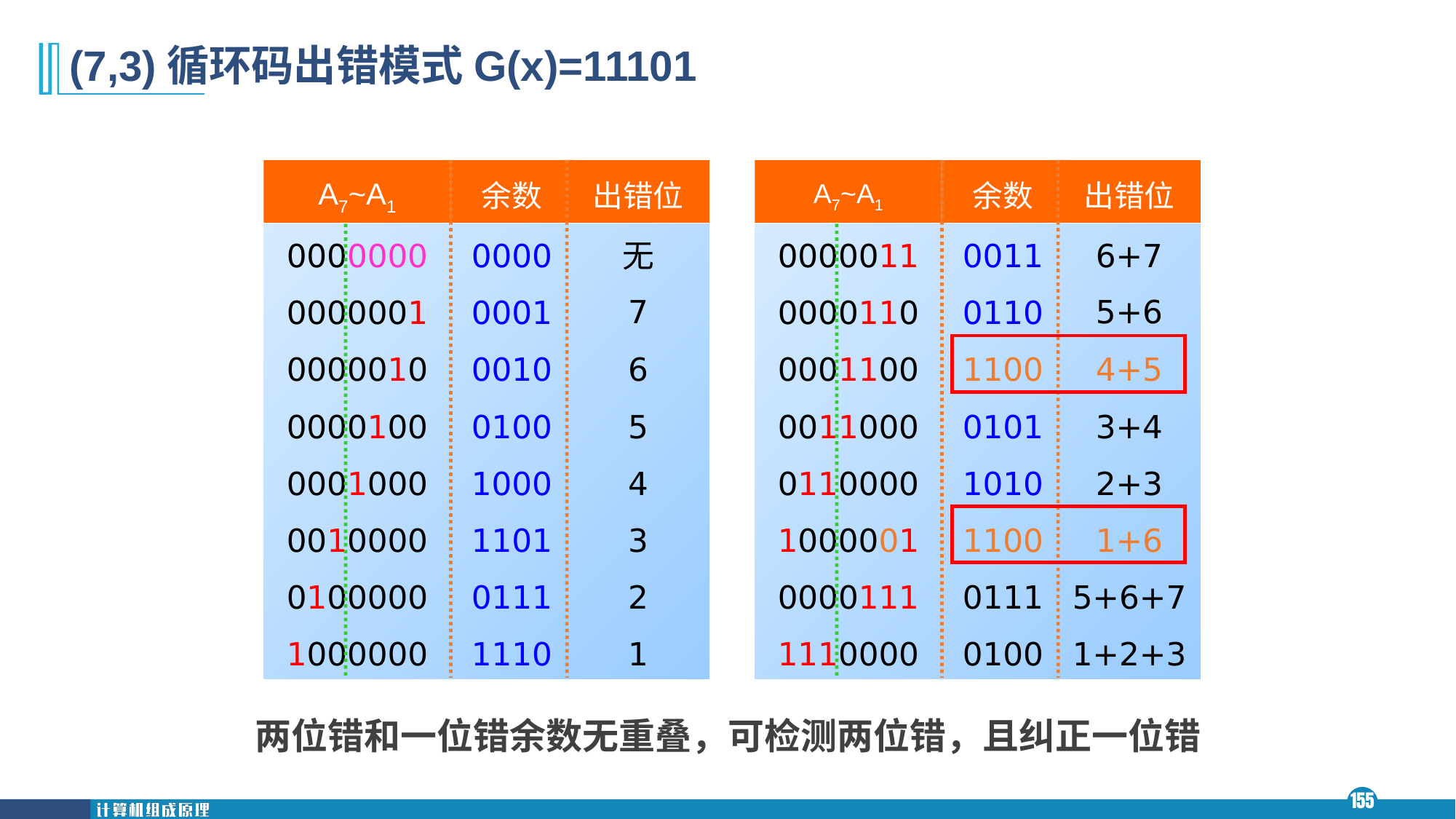

# (7,3)循环码出错模式G(x)=11101
A7~A1

余数
出错位

A7~A1

余数
出错位

0000000
0000
无
0000011
0011
6+7

7
5+6
0000001
0001
0000110
0110

0000010
0010
6
0001100
1100
4+5
0000100
0100
5
0001000
1000
4
0010000
1101
3
0100000
0111
2
1000000
1110
1
0011000
0101
3+4
0110000
1010
2+3

1000001
1100
1+6
0000111
0111
5+6+7
1110000
0100
1+2+3
两位错和一位错余数无重叠，可检测两位错，且纠正一位错